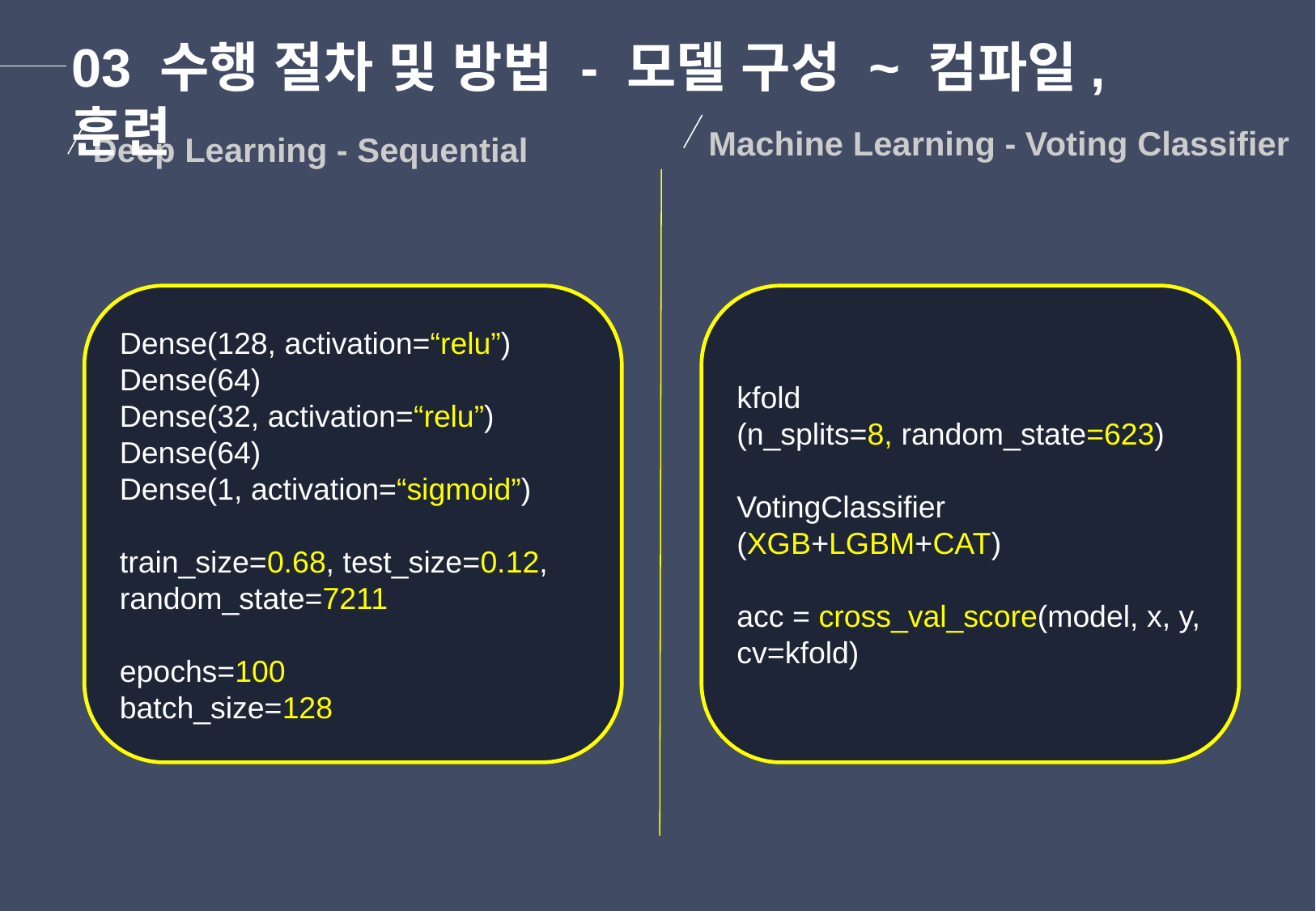

03 수행 절차 및 방법 - 모델 구성 ~ 컴파일,훈련
Machine Learning - Voting Classifier
Deep Learning - Sequential
Dense(128, activation=“relu”)
Dense(64)
Dense(32, activation=“relu”)
Dense(64)
Dense(1, activation=“sigmoid”)

train_size=0.68, test_size=0.12,
random_state=7211

epochs=100
batch_size=128
kfold
(n_splits=8, random_state=623)

VotingClassifier (XGB+LGBM+CAT)

acc = cross_val_score(model, x, y, cv=kfold)